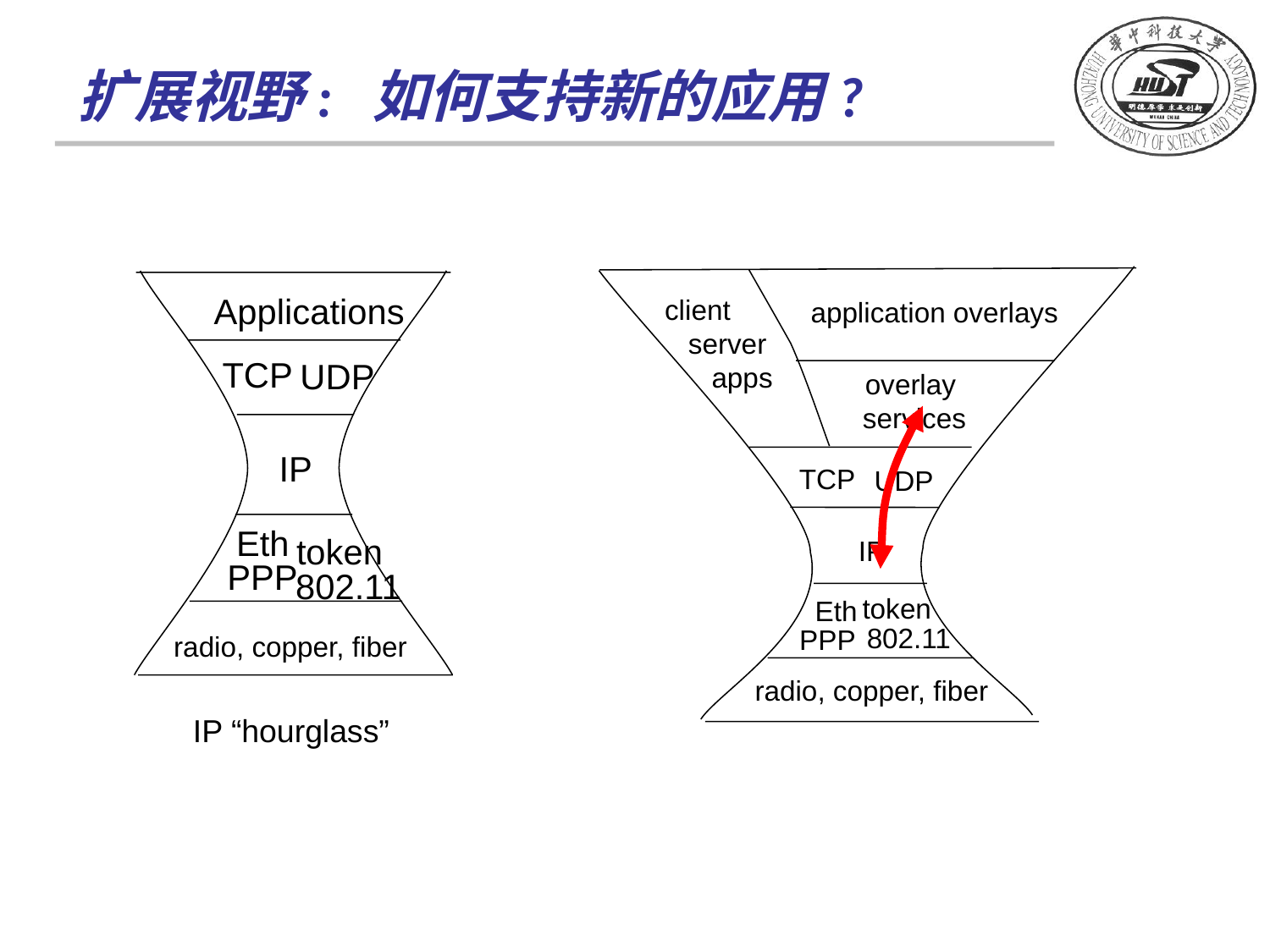

# 扩展视野:  如何支持新的应用?

client
   server
      apps
application overlays
overlay
services

TCP
UDP

IP

token
Eth
802.11
PPP

radio, copper, fiber

Applications

TCP
UDP

IP

Eth
token
PPP
802.11

radio, copper, fiber

IP “hourglass”